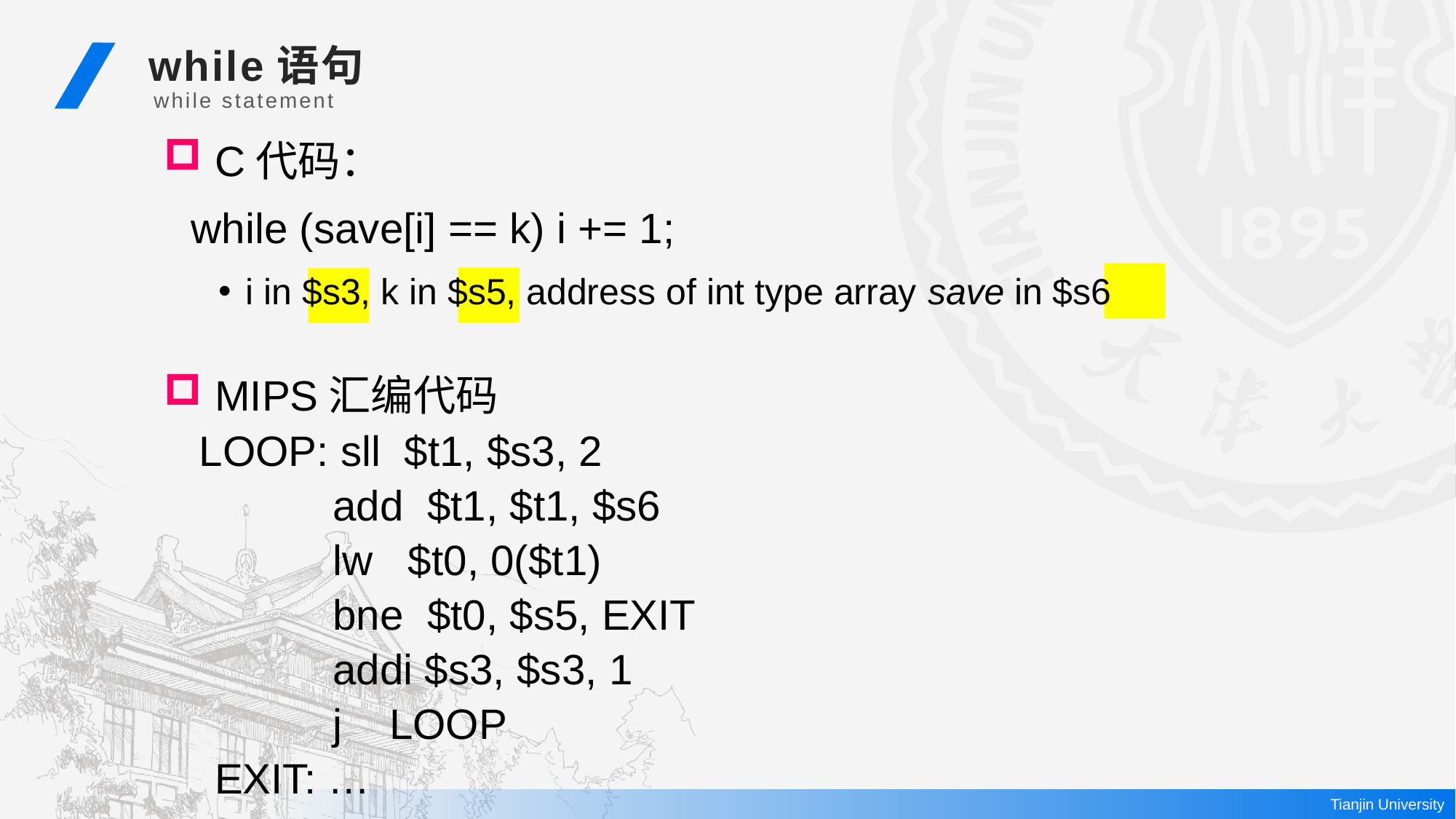

while语句
   while statement
 C代码：
	while (save[i] == k) i += 1;
i in $s3, k in $s5, address of int type array save in $s6

 MIPS汇编代码
   LOOP: sll  $t1, $s3, 2
            add  $t1, $t1, $s6
            lw   $t0, 0($t1)
            bne  $t0, $s5, EXIT
            addi $s3, $s3, 1
            j    LOOP
  EXIT: …